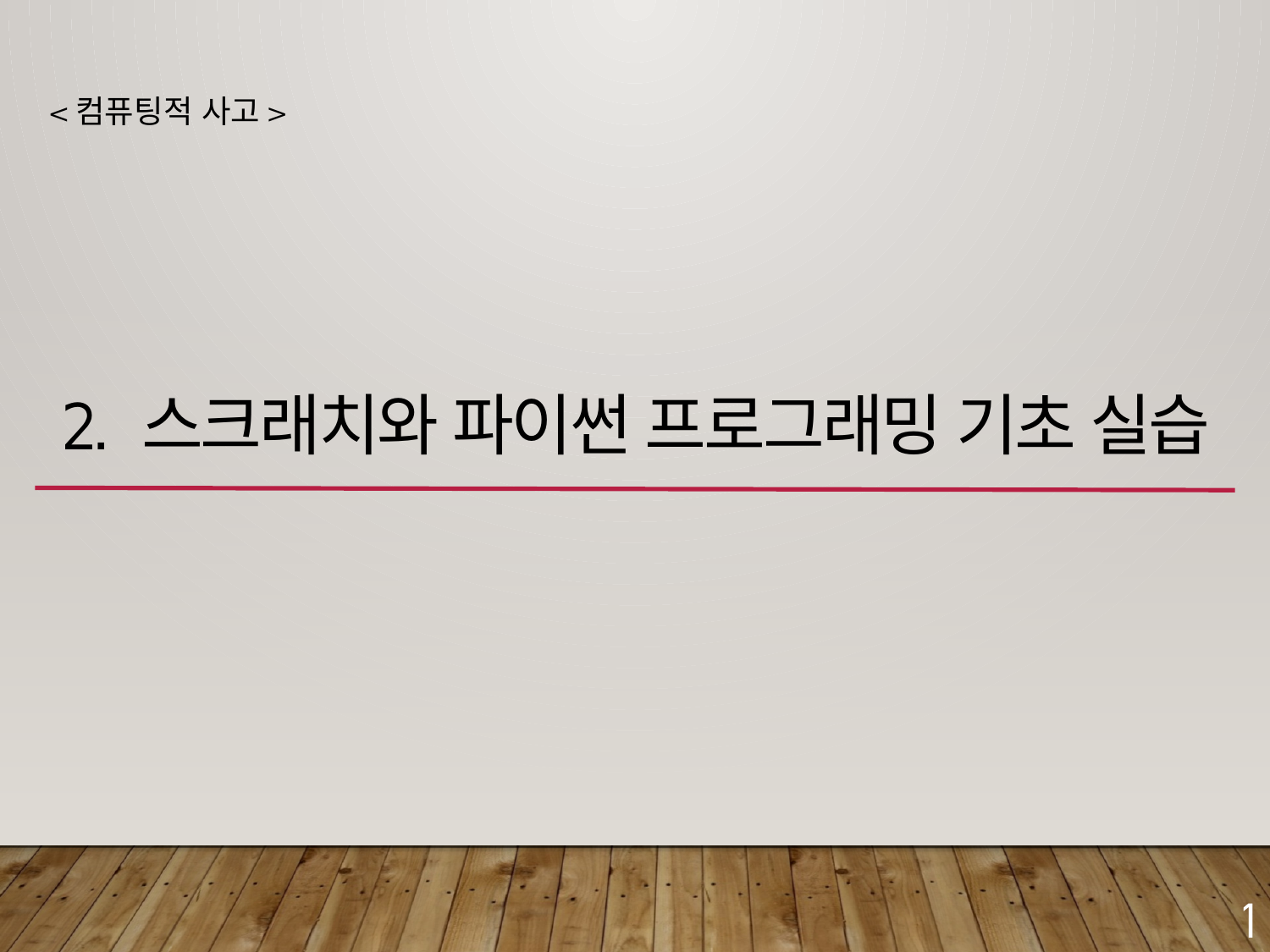

<컴퓨팅적 사고>
# 2. 스크래치와 파이썬 프로그래밍 기초 실습

1